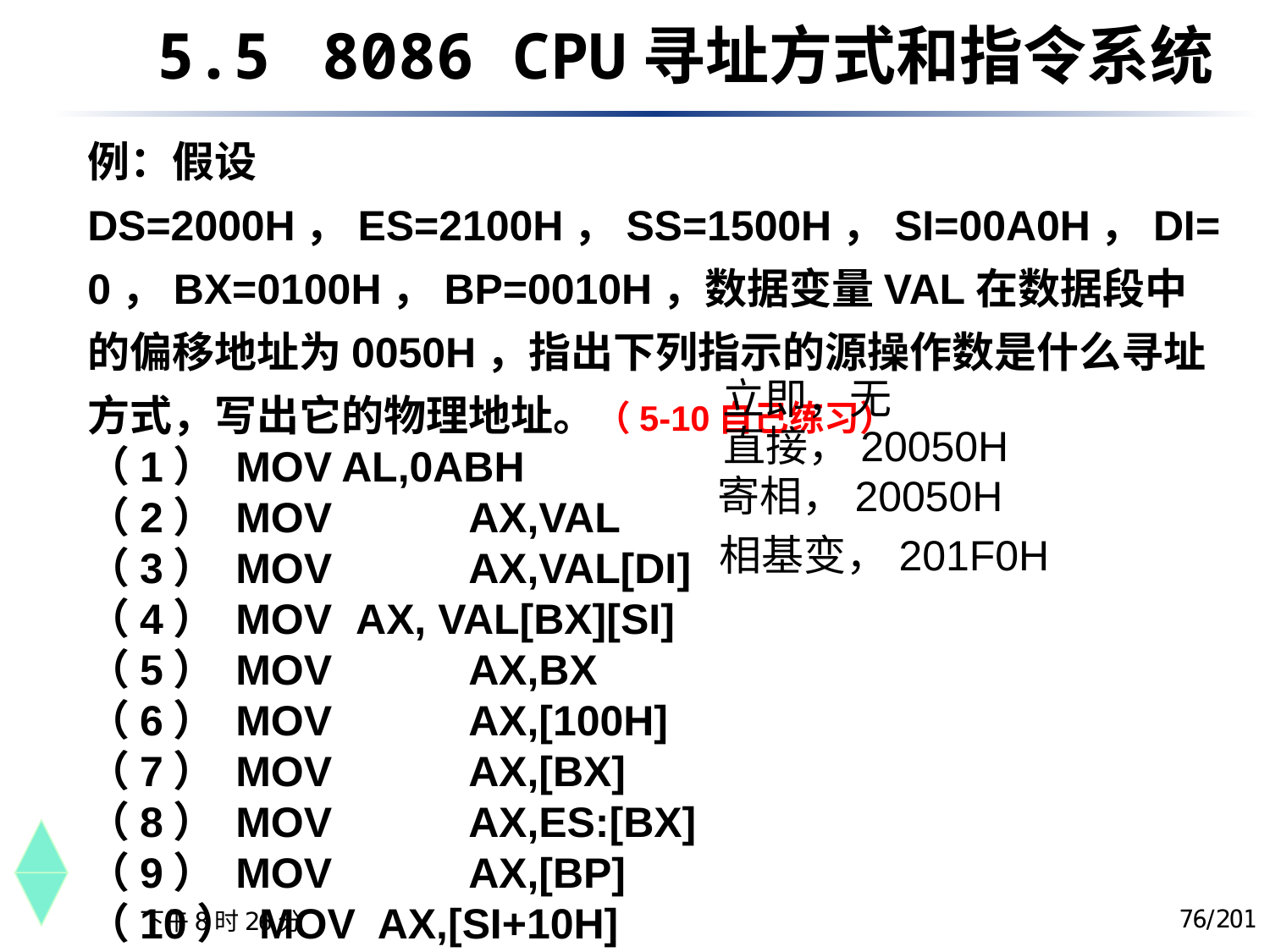

5.5	 8086 CPU寻址方式和指令系统
例：假设DS=2000H，ES=2100H，SS=1500H，SI=00A0H，DI=0，BX=0100H，BP=0010H，数据变量VAL在数据段中的偏移地址为0050H，指出下列指示的源操作数是什么寻址方式，写出它的物理地址。（5-10自己练习）
（1） MOV	AL,0ABH
（2） MOV 	AX,VAL
（3） MOV 	AX,VAL[DI]
（4） MOV  AX, VAL[BX][SI]
（5） MOV 	AX,BX
（6） MOV 	AX,[100H]
（7） MOV 	AX,[BX]
（8） MOV 	AX,ES:[BX]
（9） MOV 	AX,[BP]
（10） MOV  AX,[SI+10H]
立即，无
直接，20050H
寄相，20050H
相基变，201F0H
76/201
下午8时26分